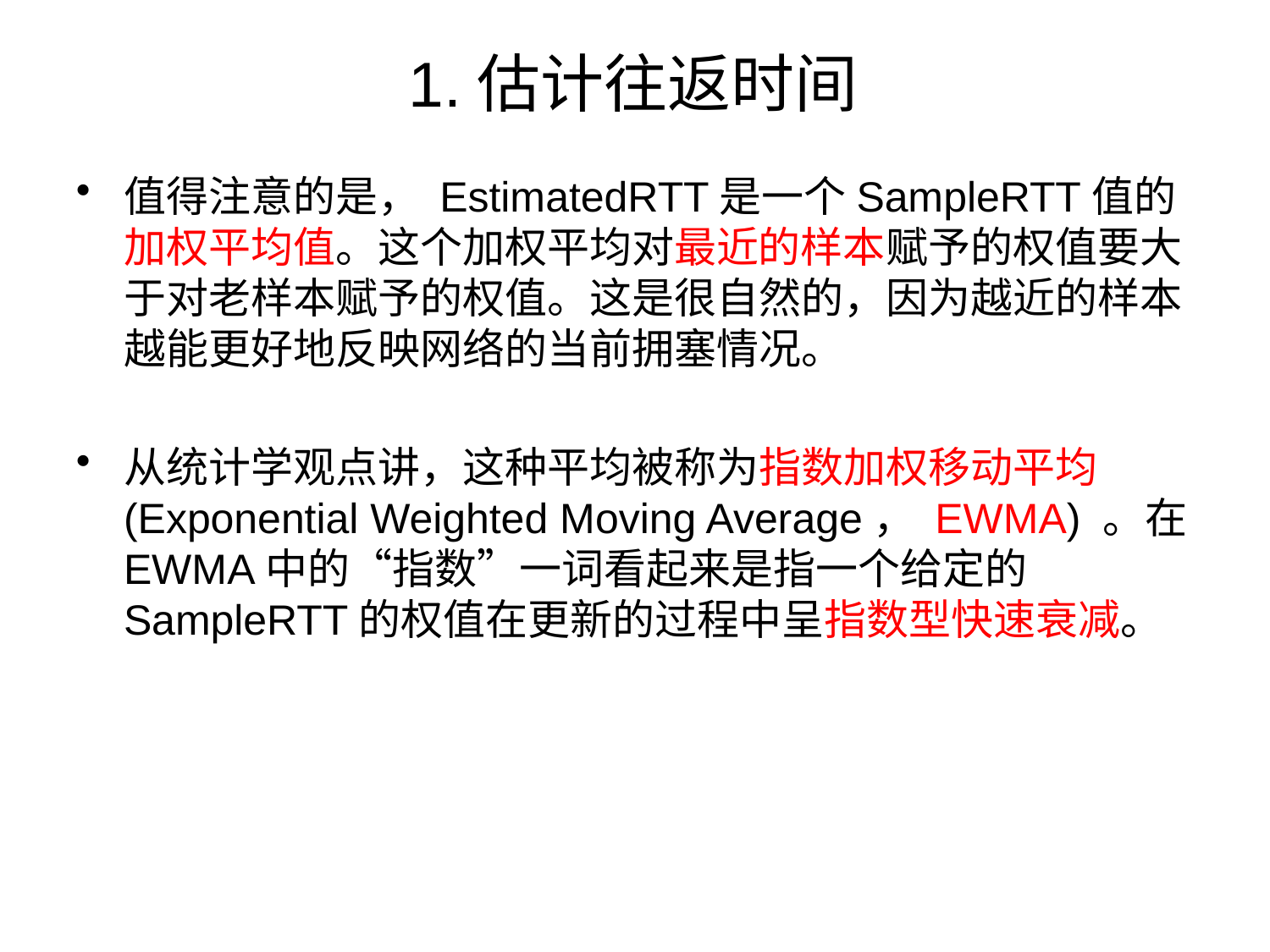

# 1.估计往返时间
值得注意的是， EstimatedRTT是一个SampleRTT值的加权平均值。这个加权平均对最近的样本赋予的权值要大于对老样本赋予的权值。这是很自然的，因为越近的样本越能更好地反映网络的当前拥塞情况。

从统计学观点讲，这种平均被称为指数加权移动平均(Exponential Weighted Moving Average， EWMA) 。在EWMA中的“指数”一词看起来是指一个给定的SampleRTT的权值在更新的过程中呈指数型快速衰减。